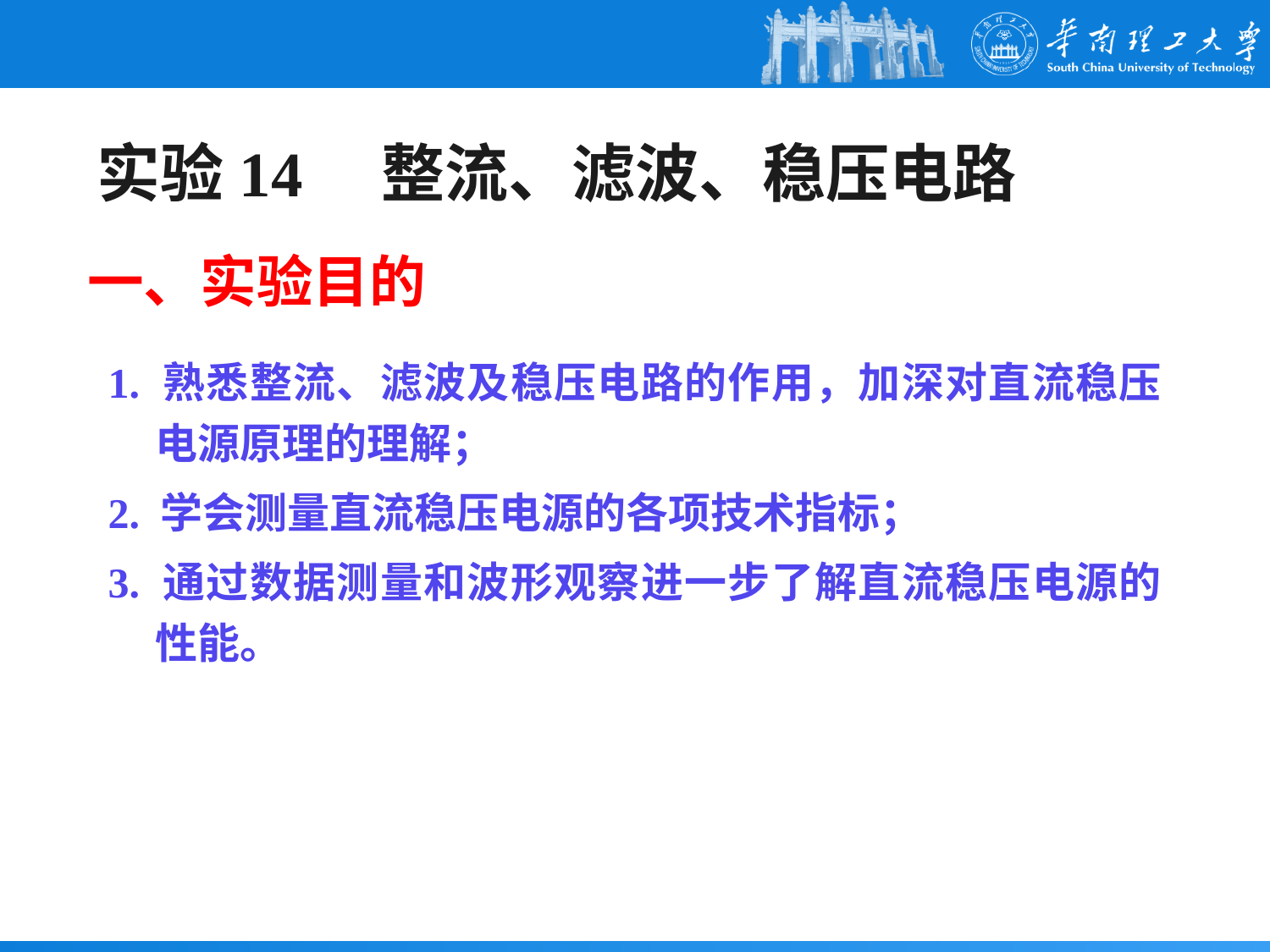

# 实验14    整流、滤波、稳压电路
一、实验目的
1. 熟悉整流、滤波及稳压电路的作用，加深对直流稳压电源原理的理解；
2. 学会测量直流稳压电源的各项技术指标；
3. 通过数据测量和波形观察进一步了解直流稳压电源的性能。